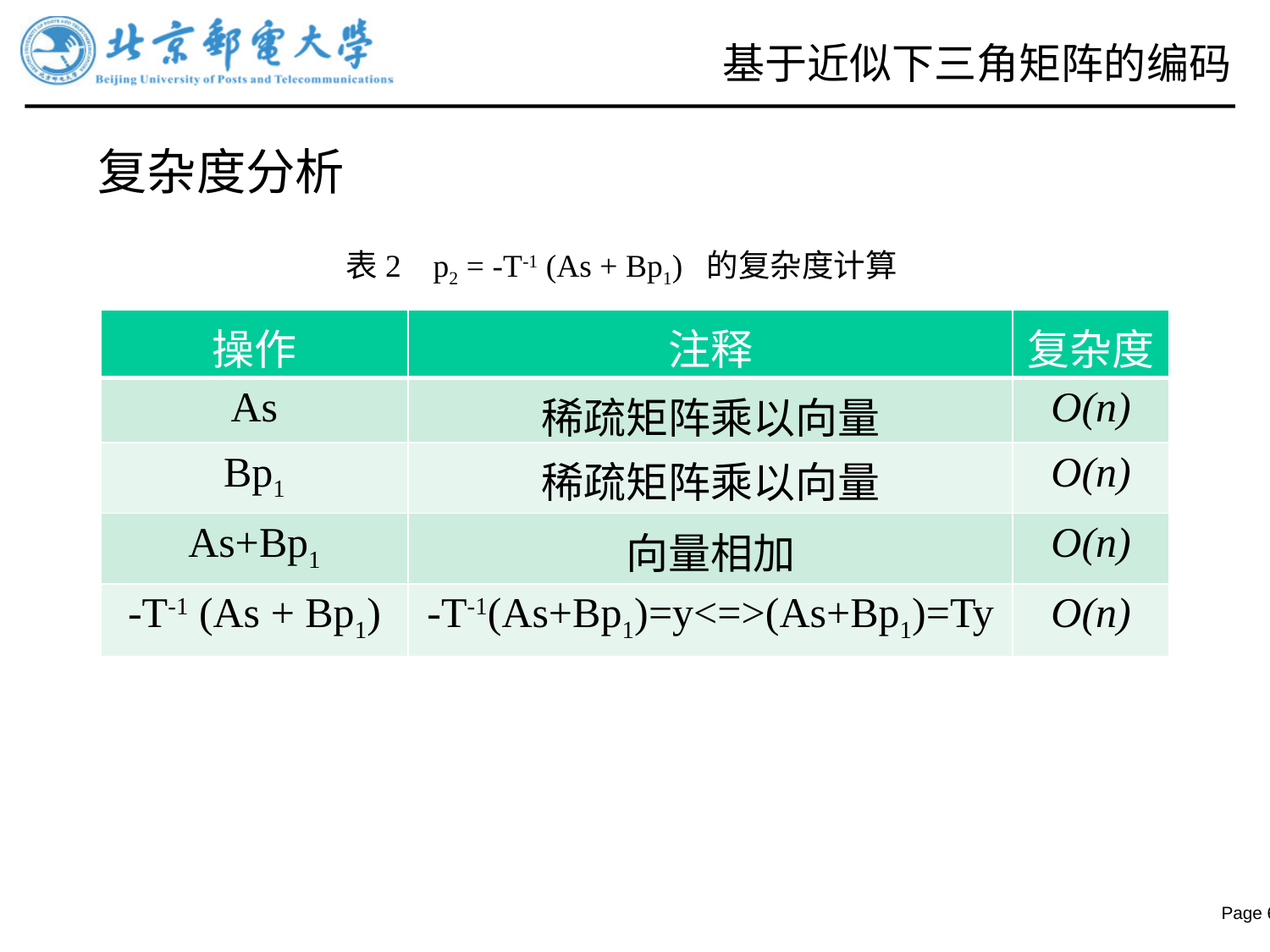

# 基于近似下三角矩阵的编码
复杂度分析

                                      表2    p2 = -T-1 (As + Bp1)  的复杂度计算
| 操作 | 注释 | 复杂度 |
| --- | --- | --- |
| As | 稀疏矩阵乘以向量 | O(n) |
| Bp1 | 稀疏矩阵乘以向量 | O(n) |
| As+Bp1 | 向量相加 | O(n) |
| -T-1 (As + Bp1) | -T-1(As+Bp1)=y<=>(As+Bp1)=Ty | O(n) |